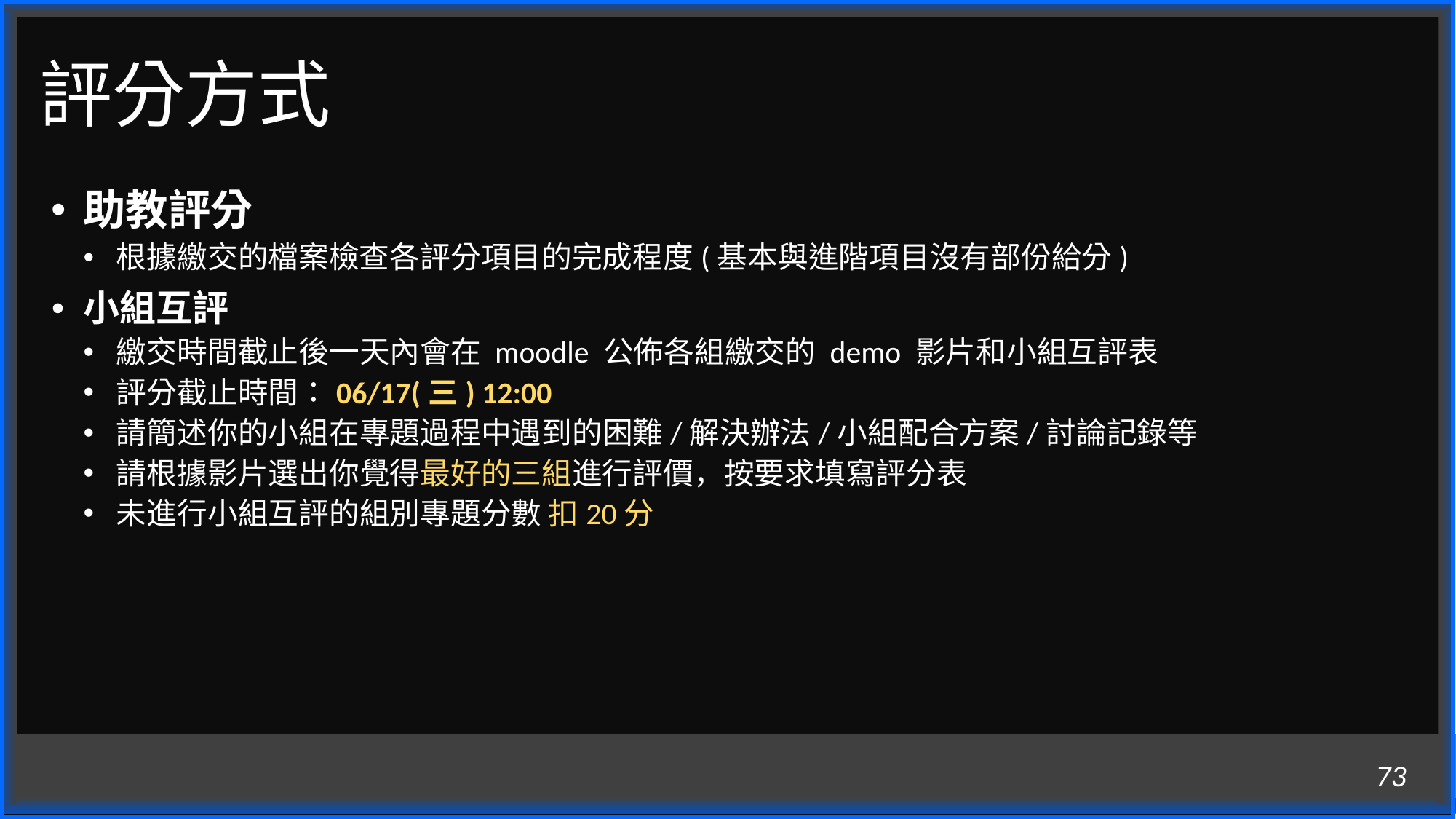

# 評分方式
助教評分
根據繳交的檔案檢查各評分項目的完成程度(基本與進階項目沒有部份給分)
小組互評
繳交時間截止後一天內會在 moodle 公佈各組繳交的 demo 影片和小組互評表
評分截止時間：06/17(三) 12:00
請簡述你的小組在專題過程中遇到的困難/解決辦法/小組配合方案/討論記錄等
請根據影片選出你覺得最好的三組進行評價，按要求填寫評分表
未進行小組互評的組別專題分數 扣20分